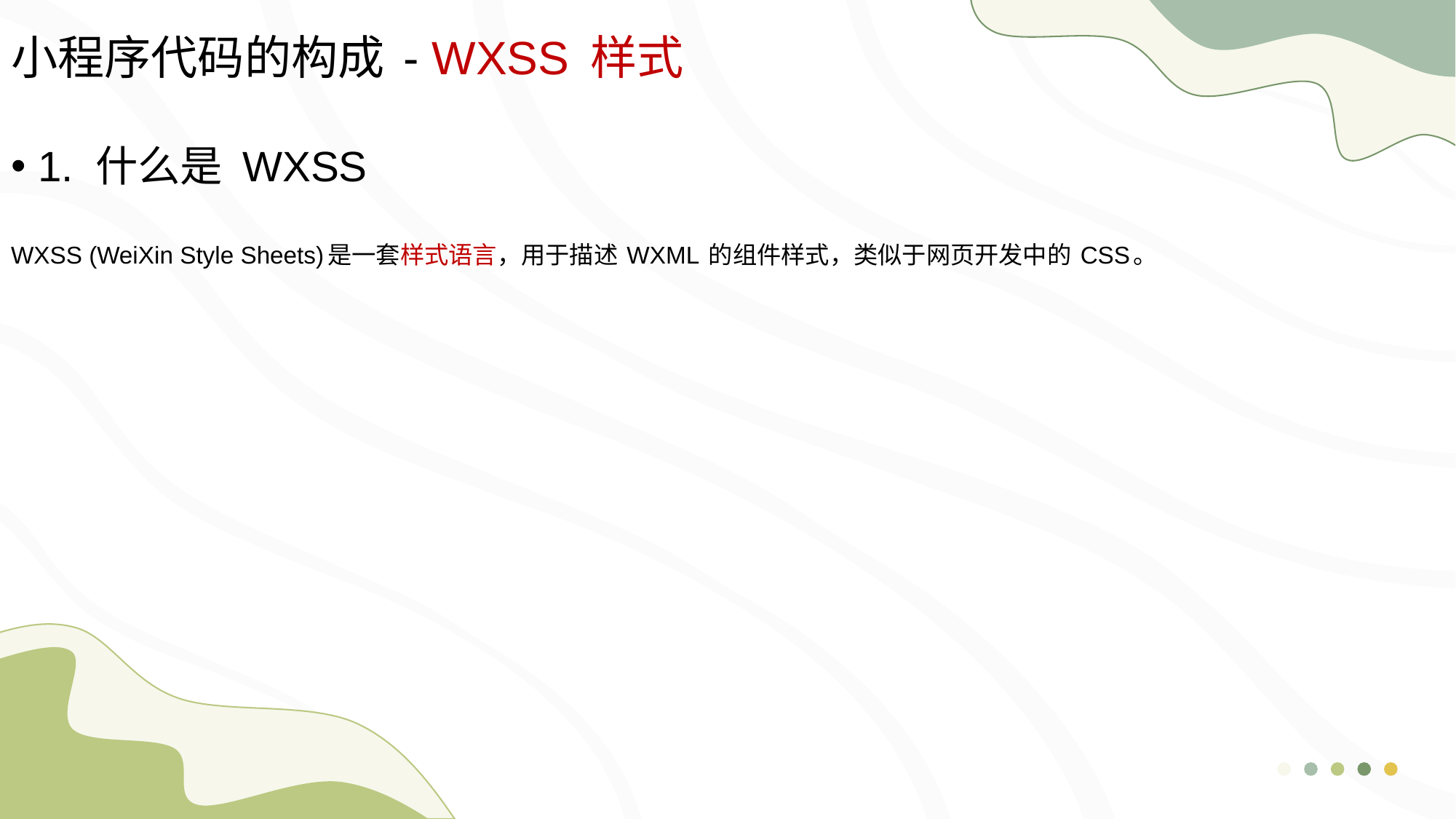

小程序代码的构成 - WXSS 样式
1. 什么是 WXSS
WXSS (WeiXin Style Sheets)是一套样式语言，用于描述 WXML 的组件样式，类似于网页开发中的 CSS。